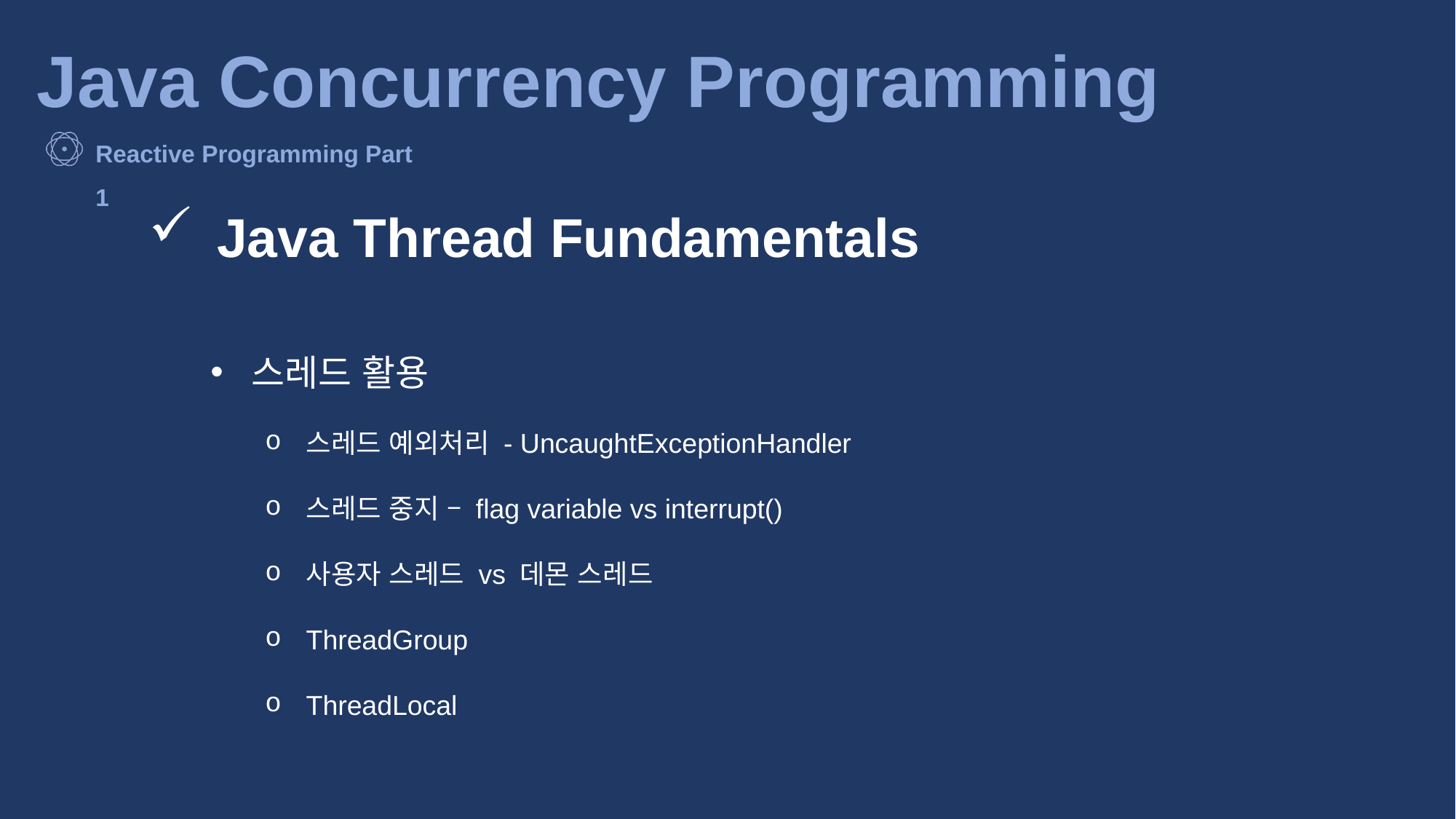

Java Thread Fundamentals
스레드 활용
스레드 예외처리 - UncaughtExceptionHandler
스레드 중지 – flag variable vs interrupt()
사용자 스레드 vs 데몬 스레드
ThreadGroup
ThreadLocal